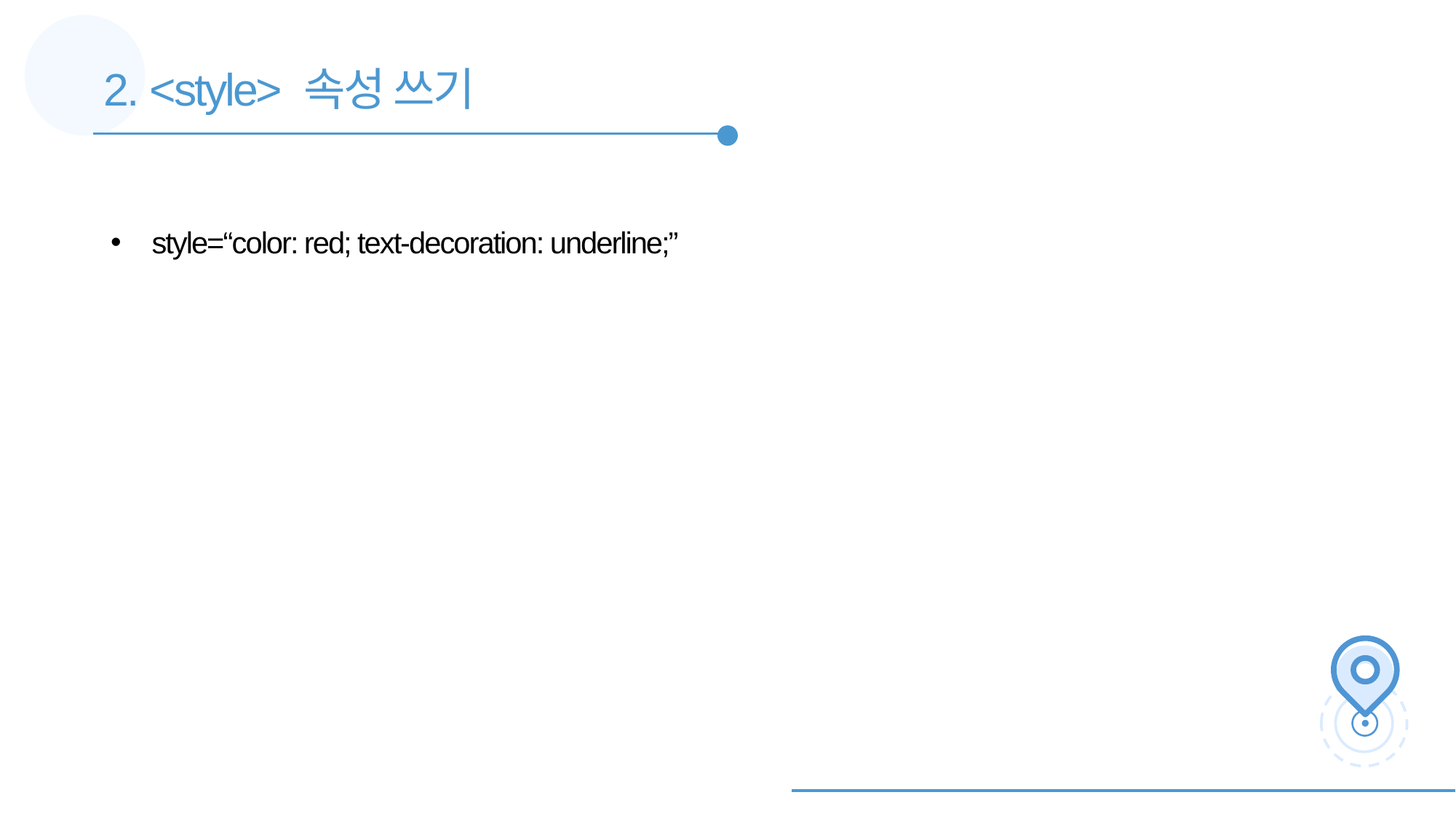

2. <style> 속성 쓰기

style=“color: red; text-decoration: underline;”